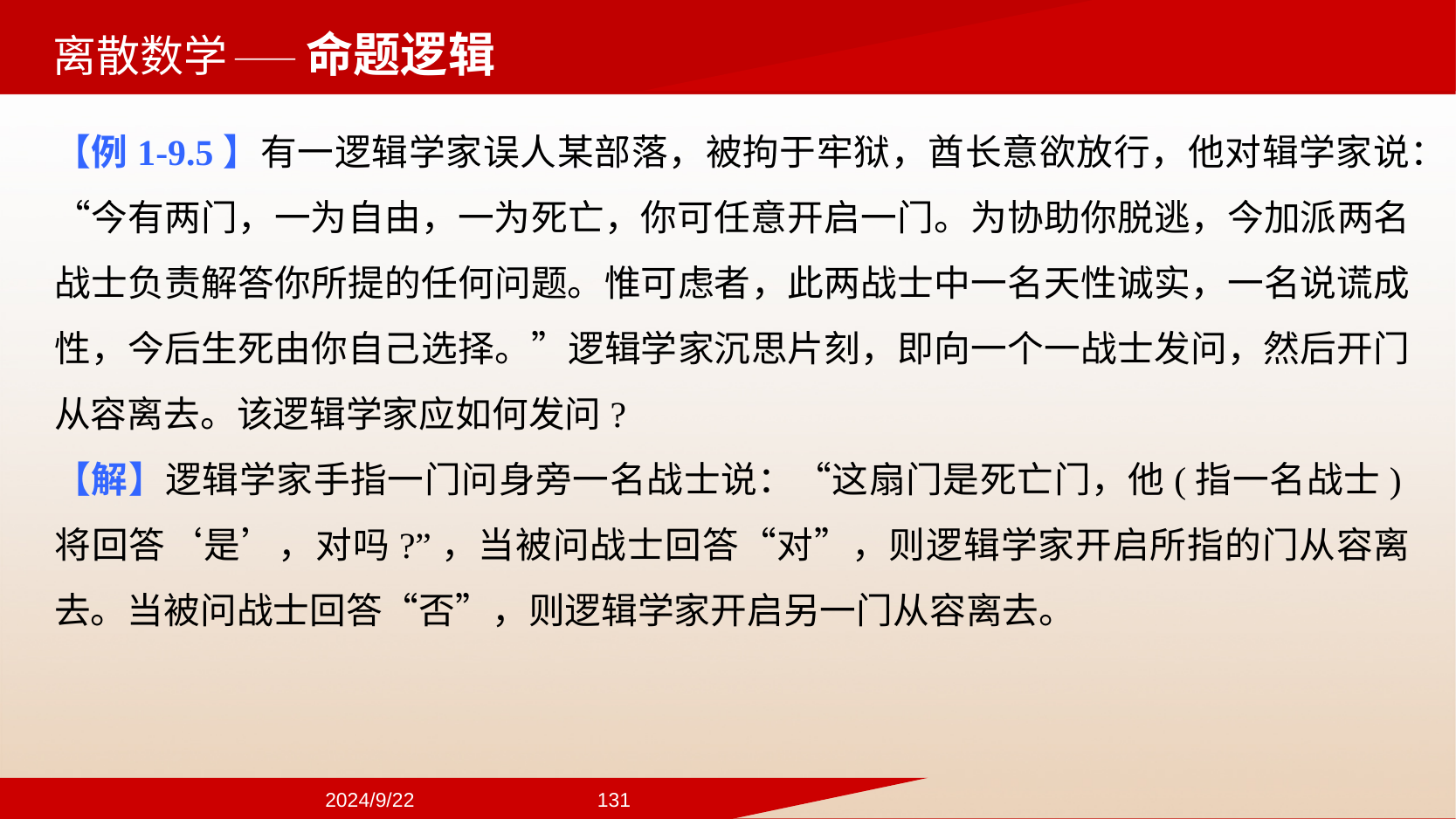

——命题逻辑
【例1-9.5】有一逻辑学家误人某部落，被拘于牢狱，酋长意欲放行，他对辑学家说：“今有两门，一为自由，一为死亡，你可任意开启一门。为协助你脱逃，今加派两名战士负责解答你所提的任何问题。惟可虑者，此两战士中一名天性诚实，一名说谎成性，今后生死由你自己选择。”逻辑学家沉思片刻，即向一个一战士发问，然后开门从容离去。该逻辑学家应如何发问?
【解】逻辑学家手指一门问身旁一名战士说：“这扇门是死亡门，他(指一名战士)将回答‘是’，对吗?”，当被问战士回答“对”，则逻辑学家开启所指的门从容离去。当被问战士回答“否”，则逻辑学家开启另一门从容离去。
2024/9/22
131